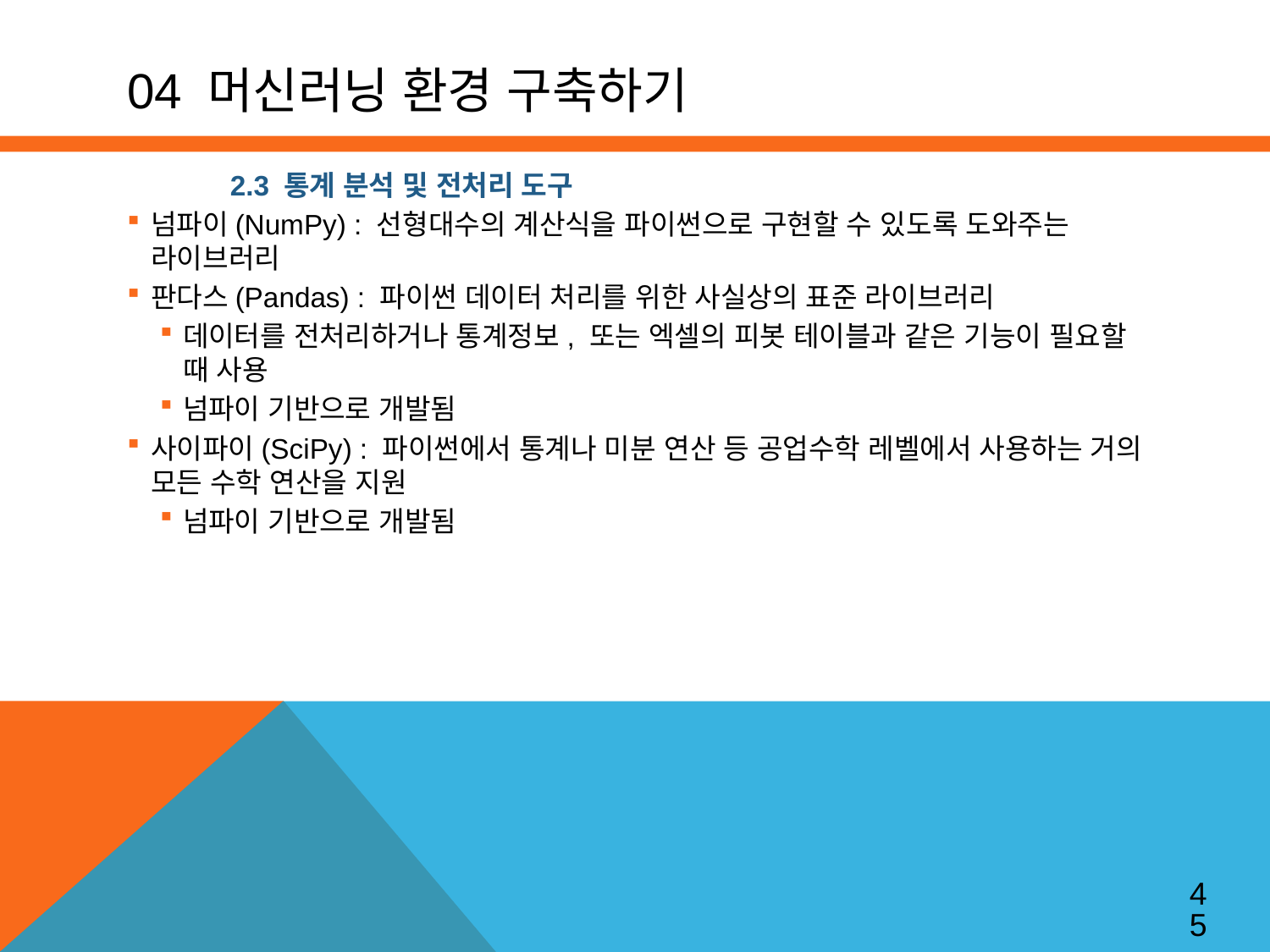

# 04 머신러닝 환경 구축하기
2.3 통계 분석 및 전처리 도구
넘파이(NumPy) : 선형대수의 계산식을 파이썬으로 구현할 수 있도록 도와주는 라이브러리
판다스(Pandas) : 파이썬 데이터 처리를 위한 사실상의 표준 라이브러리
데이터를 전처리하거나 통계정보, 또는 엑셀의 피봇 테이블과 같은 기능이 필요할 때 사용
넘파이 기반으로 개발됨
사이파이(SciPy) : 파이썬에서 통계나 미분 연산 등 공업수학 레벨에서 사용하는 거의 모든 수학 연산을 지원
넘파이 기반으로 개발됨
45